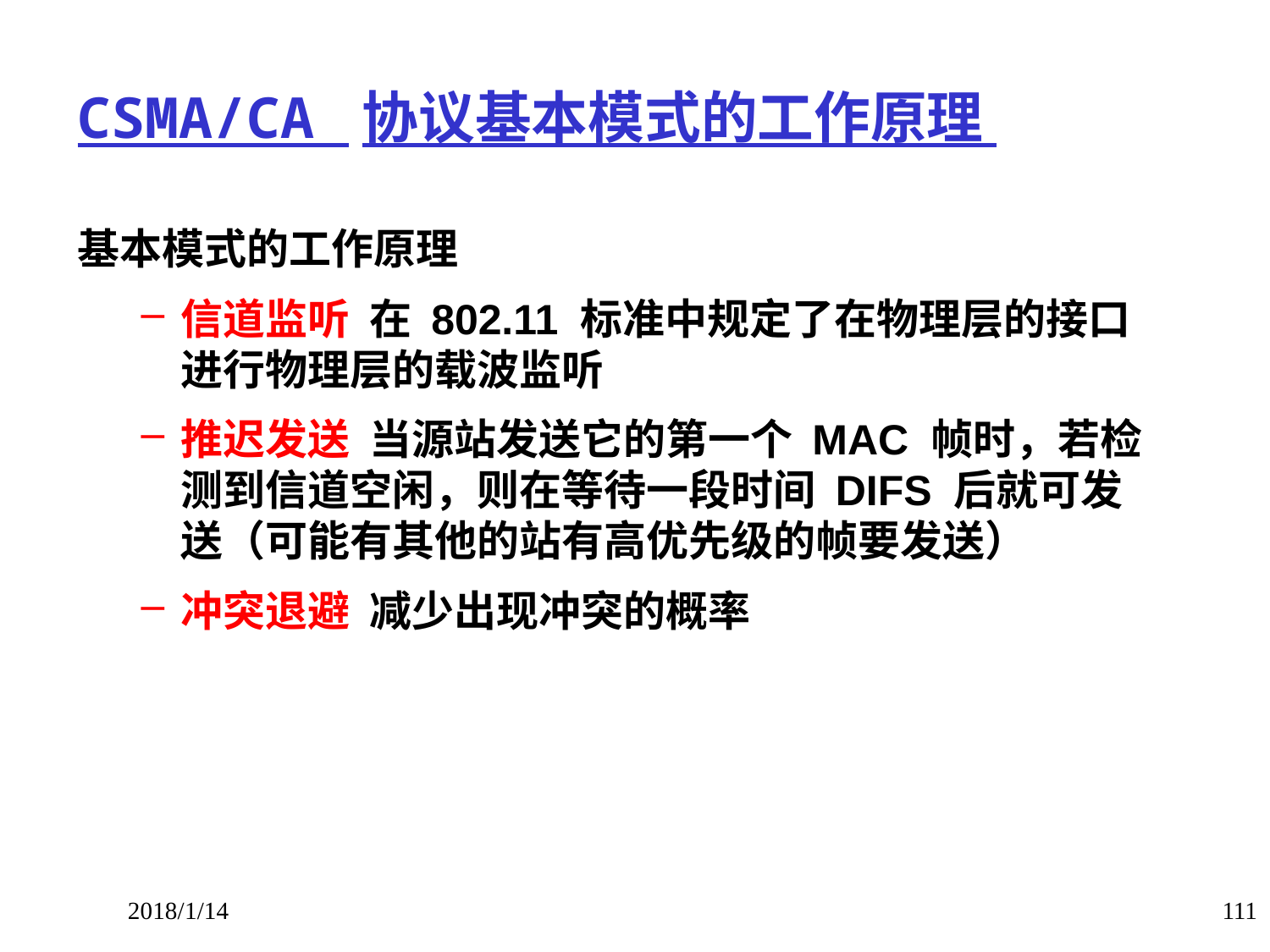

# CSMA/CA 协议基本模式的工作原理
基本模式的工作原理
信道监听  在 802.11 标准中规定了在物理层的接口进行物理层的载波监听
推迟发送  当源站发送它的第一个 MAC 帧时，若检测到信道空闲，则在等待一段时间 DIFS 后就可发送（可能有其他的站有高优先级的帧要发送）
冲突退避  减少出现冲突的概率
2018/1/14
111